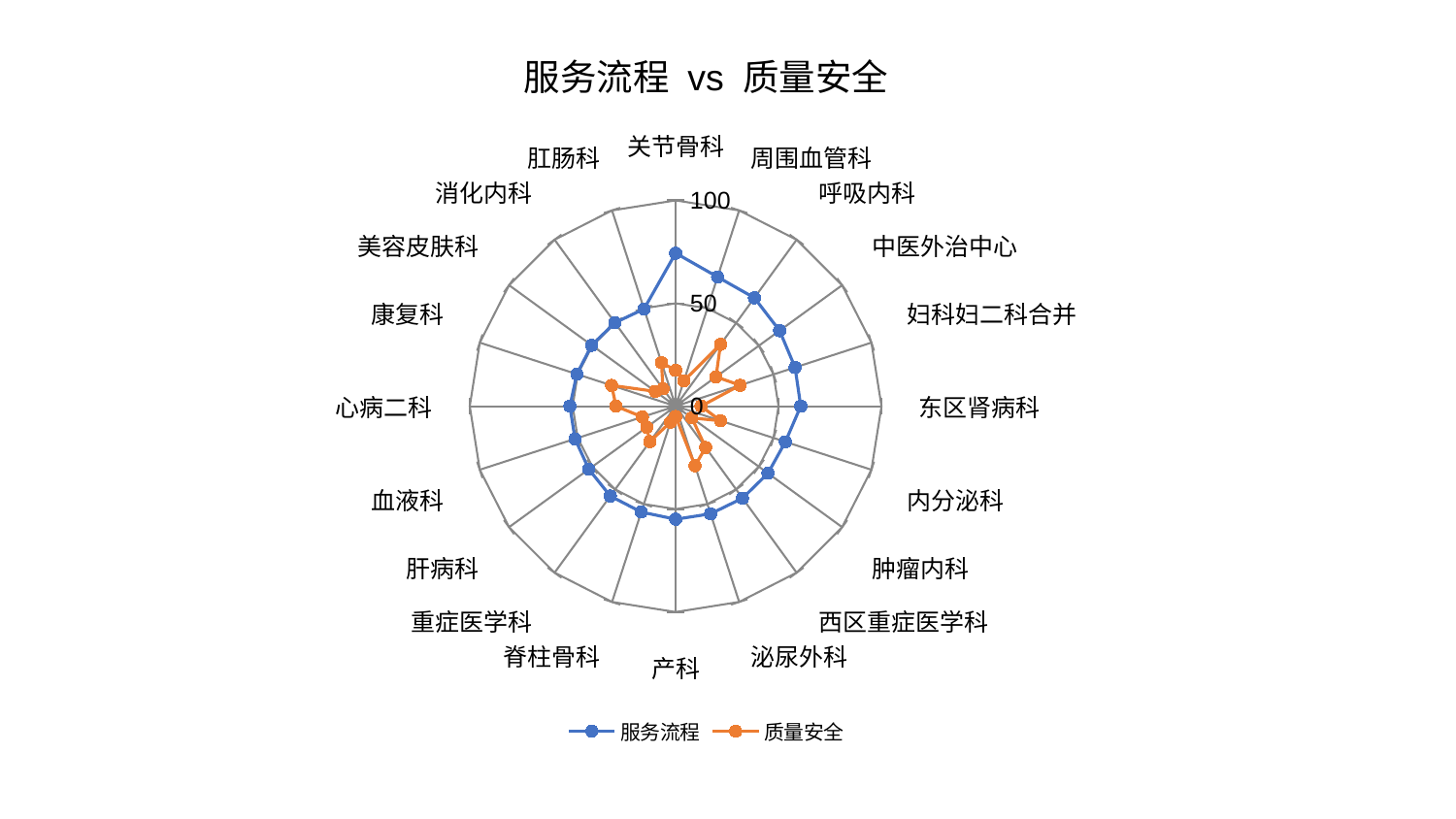

### Chart: 服务流程 vs 质量安全

| Category | 服务流程 | 质量安全 |
|---|---|---|
| 关节骨科 | 74.36460579821954 | 17.42904053746407 |
| 周围血管科 | 66.01436668183749 | 12.989594029362035 |
| 呼吸内科 | 65.10446956818146 | 37.10581469532677 |
| 中医外治中心 | 62.44784996293849 | 24.271182556136772 |
| 妇科妇二科合并 | 61.00389768528724 | 32.93444785575386 |
| 东区肾病科 | 60.79506197970497 | 12.342254421215298 |
| 内分泌科 | 56.05707882271122 | 22.96612442694016 |
| 肿瘤内科 | 55.46310507726069 | 9.752115053746572 |
| 西区重症医学科 | 55.28577247042181 | 24.797740722604644 |
| 泌尿外科 | 54.98115072430567 | 30.452797761024005 |
| 产科 | 54.92996481344714 | 5.027740530595542 |
| 脊柱骨科 | 54.07373015200177 | 8.201504026658462 |
| 重症医学科 | 53.98465911558552 | 21.290326992951222 |
| 肝病科 | 52.118013177190576 | 17.374369283926463 |
| 血液科 | 51.393148096951215 | 16.999522637937265 |
| 心病二科 | 51.34643208389235 | 28.976290405423278 |
| 康复科 | 50.456790969489695 | 32.69029301288871 |
| 美容皮肤科 | 50.399935474736466 | 12.183429724381428 |
| 消化内科 | 50.152404867706096 | 10.456976796838266 |
| 肛肠科 | 49.66738336935128 | 22.243531659747287 |
58